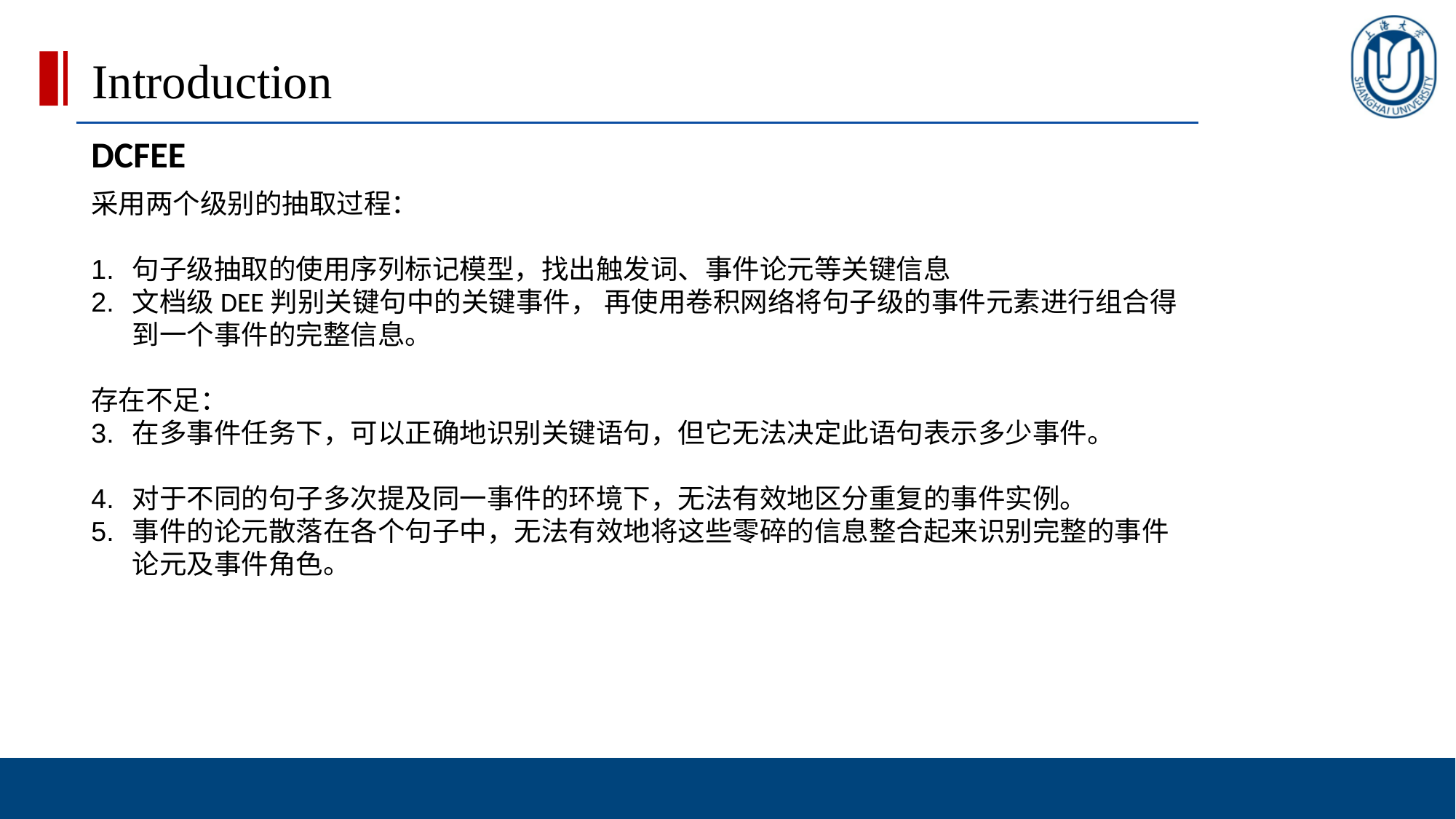

Introduction
DCFEE
采用两个级别的抽取过程：

句子级抽取的使用序列标记模型，找出触发词、事件论元等关键信息
文档级DEE判别关键句中的关键事件， 再使用卷积网络将句子级的事件元素进行组合得到一个事件的完整信息。

存在不足：
在多事件任务下，可以正确地识别关键语句，但它无法决定此语句表示多少事件。
对于不同的句子多次提及同一事件的环境下，无法有效地区分重复的事件实例。
事件的论元散落在各个句子中，无法有效地将这些零碎的信息整合起来识别完整的事件论元及事件角色。
98